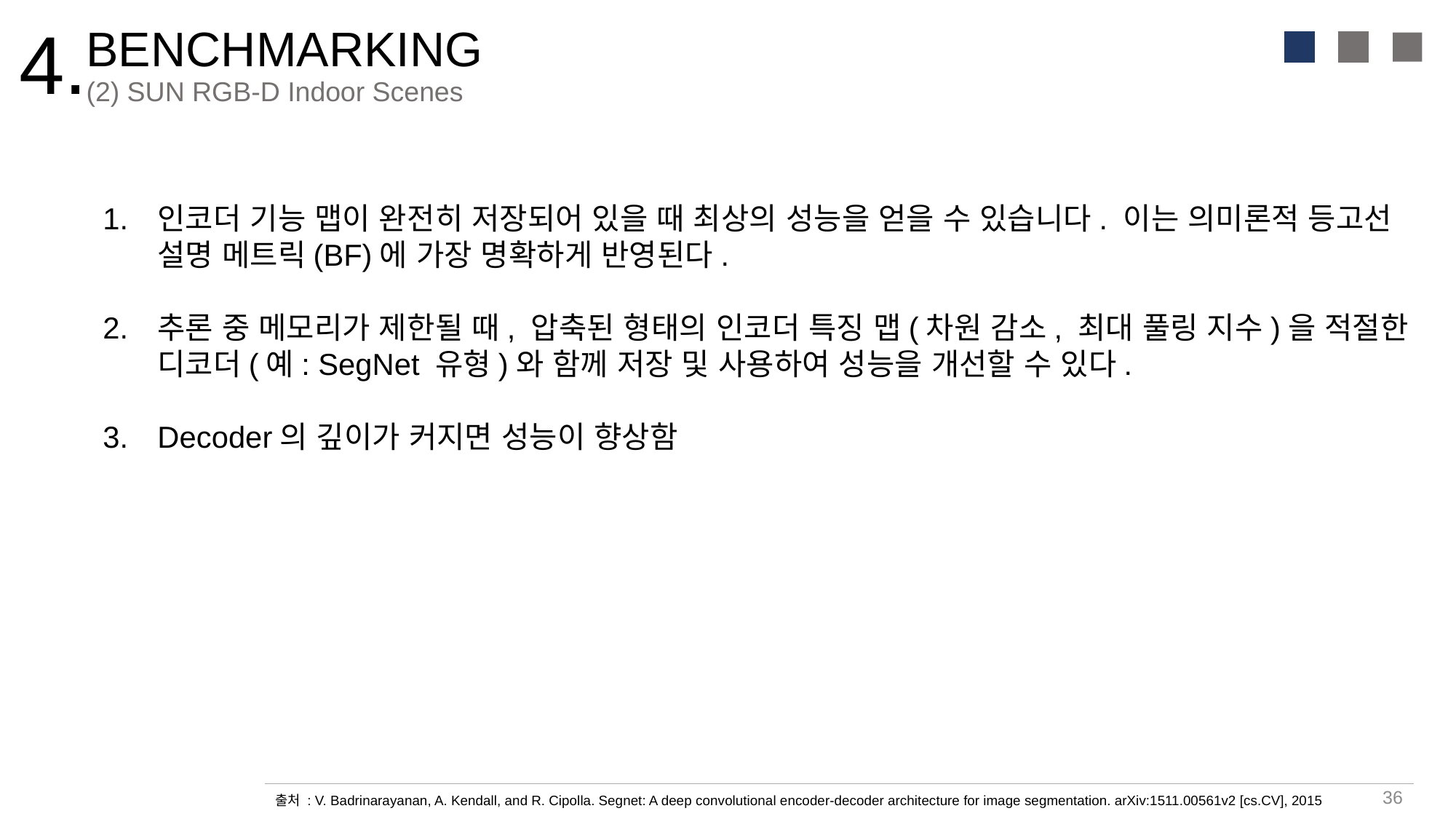

4.
BENCHMARKING

(2) SUN RGB-D Indoor Scenes
인코더 기능 맵이 완전히 저장되어 있을 때 최상의 성능을 얻을 수 있습니다. 이는 의미론적 등고선 설명 메트릭(BF)에 가장 명확하게 반영된다.

추론 중 메모리가 제한될 때, 압축된 형태의 인코더 특징 맵(차원 감소, 최대 풀링 지수)을 적절한 디코더(예: SegNet 유형)와 함께 저장 및 사용하여 성능을 개선할 수 있다.

Decoder의 깊이가 커지면 성능이 향상함
36
출처 : V. Badrinarayanan, A. Kendall, and R. Cipolla. Segnet: A deep convolutional encoder-decoder architecture for image segmentation. arXiv:1511.00561v2 [cs.CV], 2015